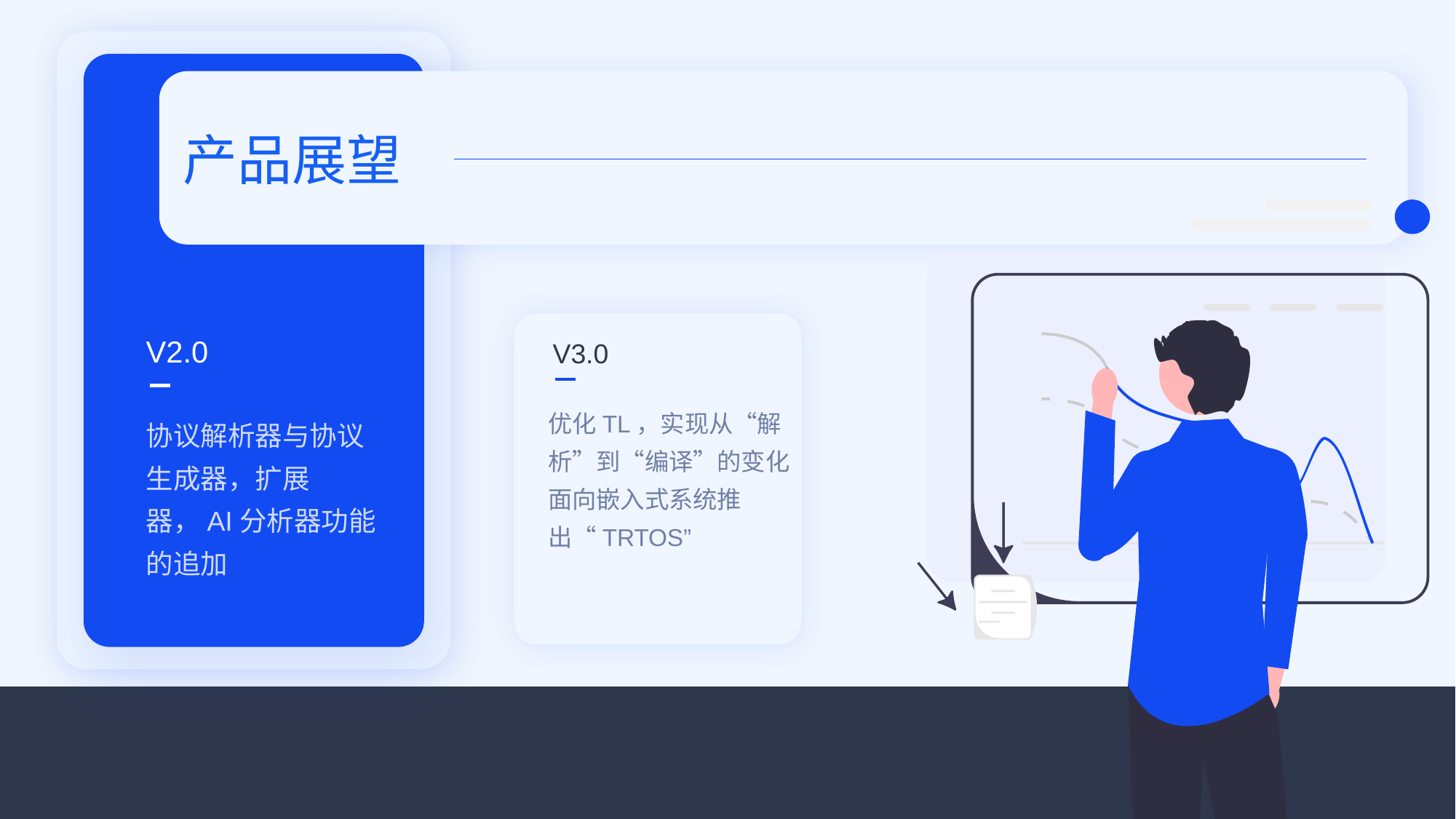

产品展望

V2.0
V3.0
优化TL，实现从“解
析”到“编译”的变化
面向嵌入式系统推出“TRTOS”
协议解析器与协议生成器，扩展器，AI分析器功能的追加